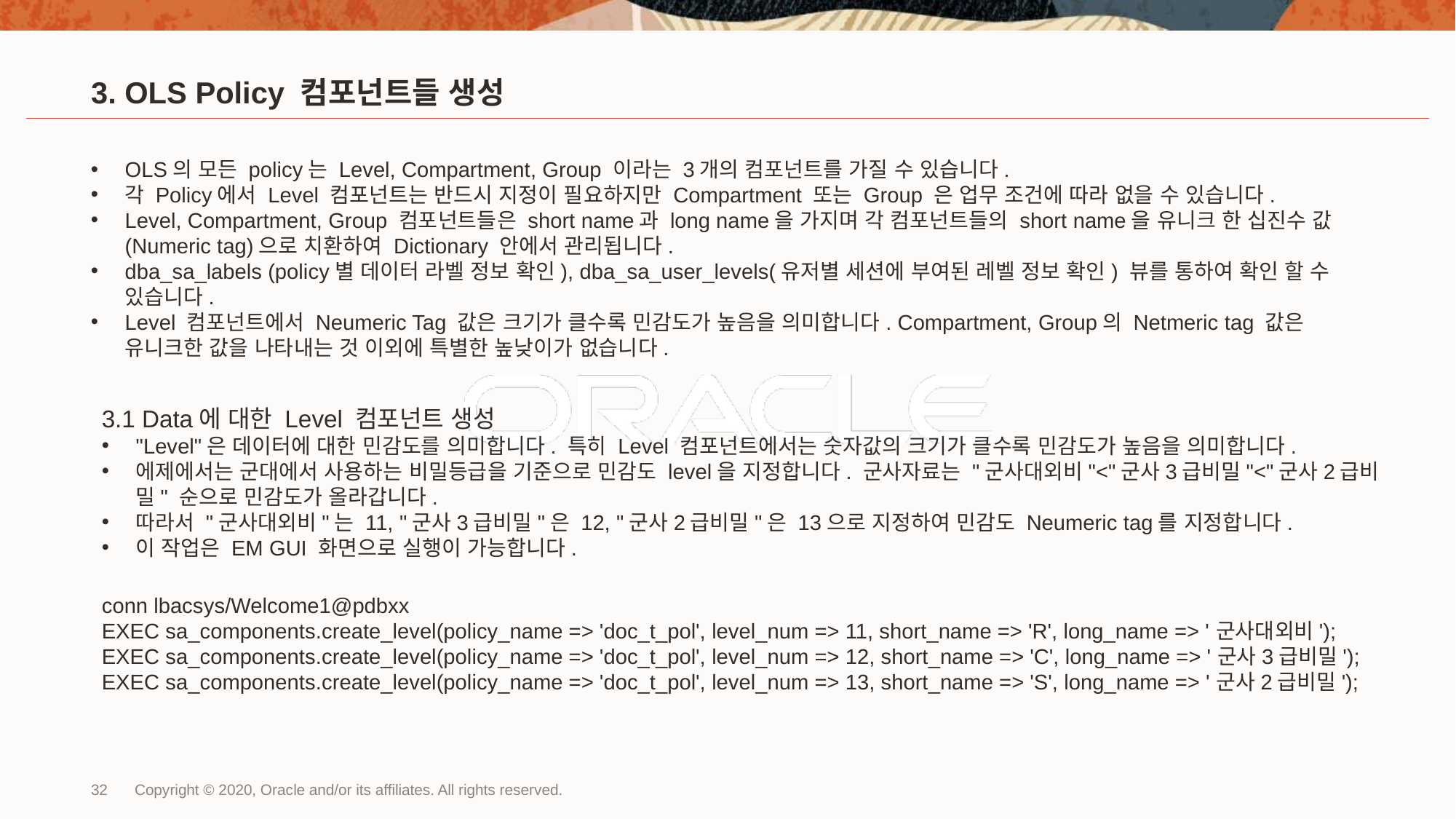

# 3. OLS Policy 컴포넌트들 생성
OLS의 모든 policy는 Level, Compartment, Group 이라는 3개의 컴포넌트를 가질 수 있습니다.
각 Policy에서 Level 컴포넌트는 반드시 지정이 필요하지만 Compartment 또는 Group 은 업무 조건에 따라 없을 수 있습니다.
Level, Compartment, Group 컴포넌트들은 short name과 long name을 가지며 각 컴포넌트들의 short name을 유니크 한 십진수 값(Numeric tag)으로 치환하여 Dictionary 안에서 관리됩니다.
dba_sa_labels (policy별 데이터 라벨 정보 확인), dba_sa_user_levels(유저별 세션에 부여된 레벨 정보 확인) 뷰를 통하여 확인 할 수 있습니다.
Level 컴포넌트에서 Neumeric Tag 값은 크기가 클수록 민감도가 높음을 의미합니다. Compartment, Group의 Netmeric tag 값은 유니크한 값을 나타내는 것 이외에 특별한 높낮이가 없습니다.
3.1 Data에 대한 Level 컴포넌트 생성
"Level"은 데이터에 대한 민감도를 의미합니다. 특히 Level 컴포넌트에서는 숫자값의 크기가 클수록 민감도가 높음을 의미합니다.
에제에서는 군대에서 사용하는 비밀등급을 기준으로 민감도 level을 지정합니다. 군사자료는 "군사대외비"<"군사3급비밀"<"군사2급비밀" 순으로 민감도가 올라갑니다.
따라서 "군사대외비"는 11, "군사3급비밀"은 12, "군사2급비밀"은 13으로 지정하여 민감도 Neumeric tag를 지정합니다.
이 작업은 EM GUI 화면으로 실행이 가능합니다.
conn lbacsys/Welcome1@pdbxx
EXEC sa_components.create_level(policy_name => 'doc_t_pol', level_num => 11, short_name => 'R', long_name => '군사대외비');
EXEC sa_components.create_level(policy_name => 'doc_t_pol', level_num => 12, short_name => 'C', long_name => '군사3급비밀');
EXEC sa_components.create_level(policy_name => 'doc_t_pol', level_num => 13, short_name => 'S', long_name => '군사2급비밀');
32
Copyright © 2020, Oracle and/or its affiliates. All rights reserved.